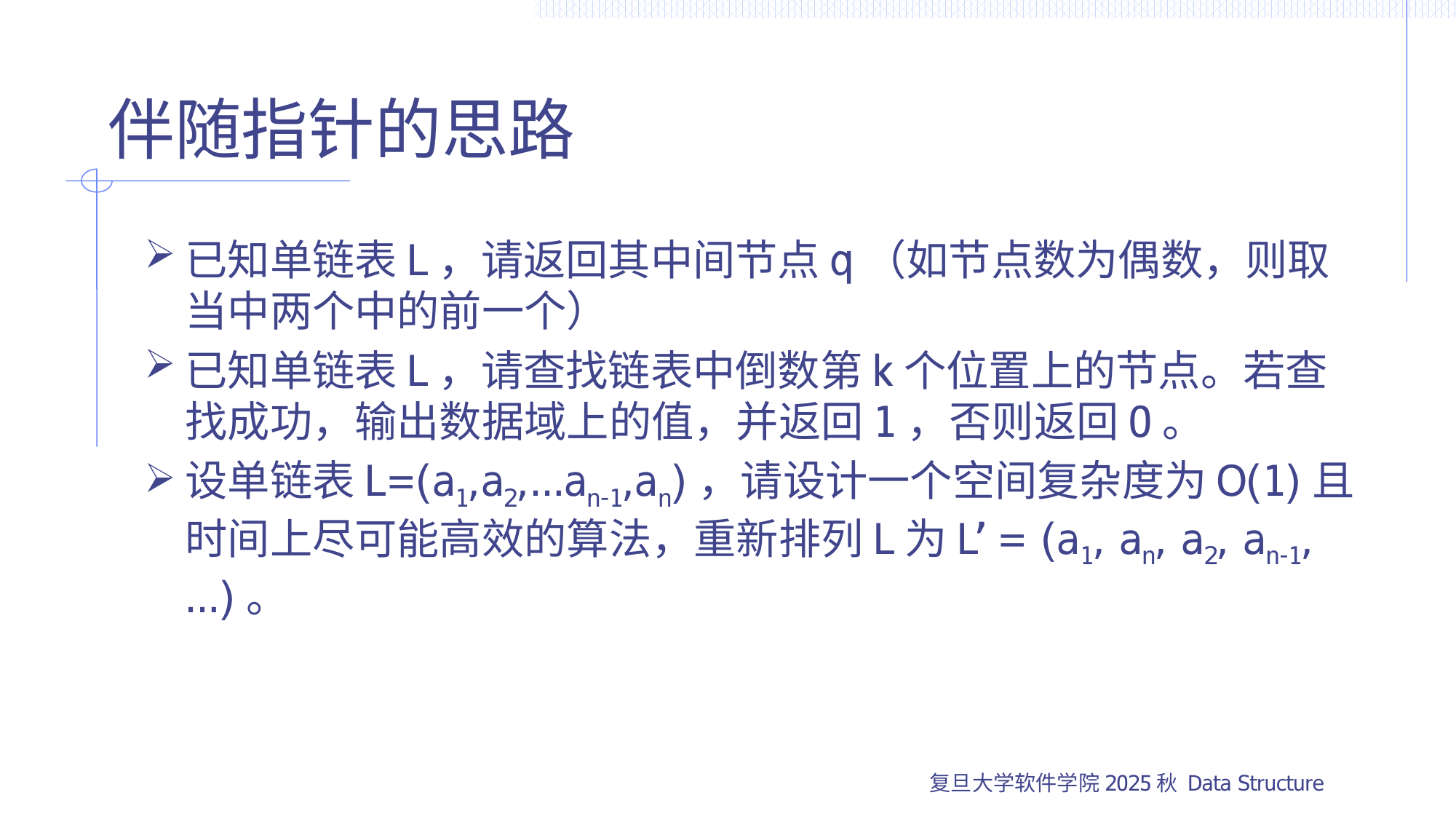

# 伴随指针的思路
已知单链表L，请返回其中间节点q（如节点数为偶数，则取当中两个中的前一个）
已知单链表L，请查找链表中倒数第k个位置上的节点。若查找成功，输出数据域上的值，并返回1，否则返回0。
设单链表L=(a1,a2,…an-1,an)，请设计一个空间复杂度为O(1)且时间上尽可能高效的算法，重新排列L为L’ = (a1, an, a2, an-1, …)。